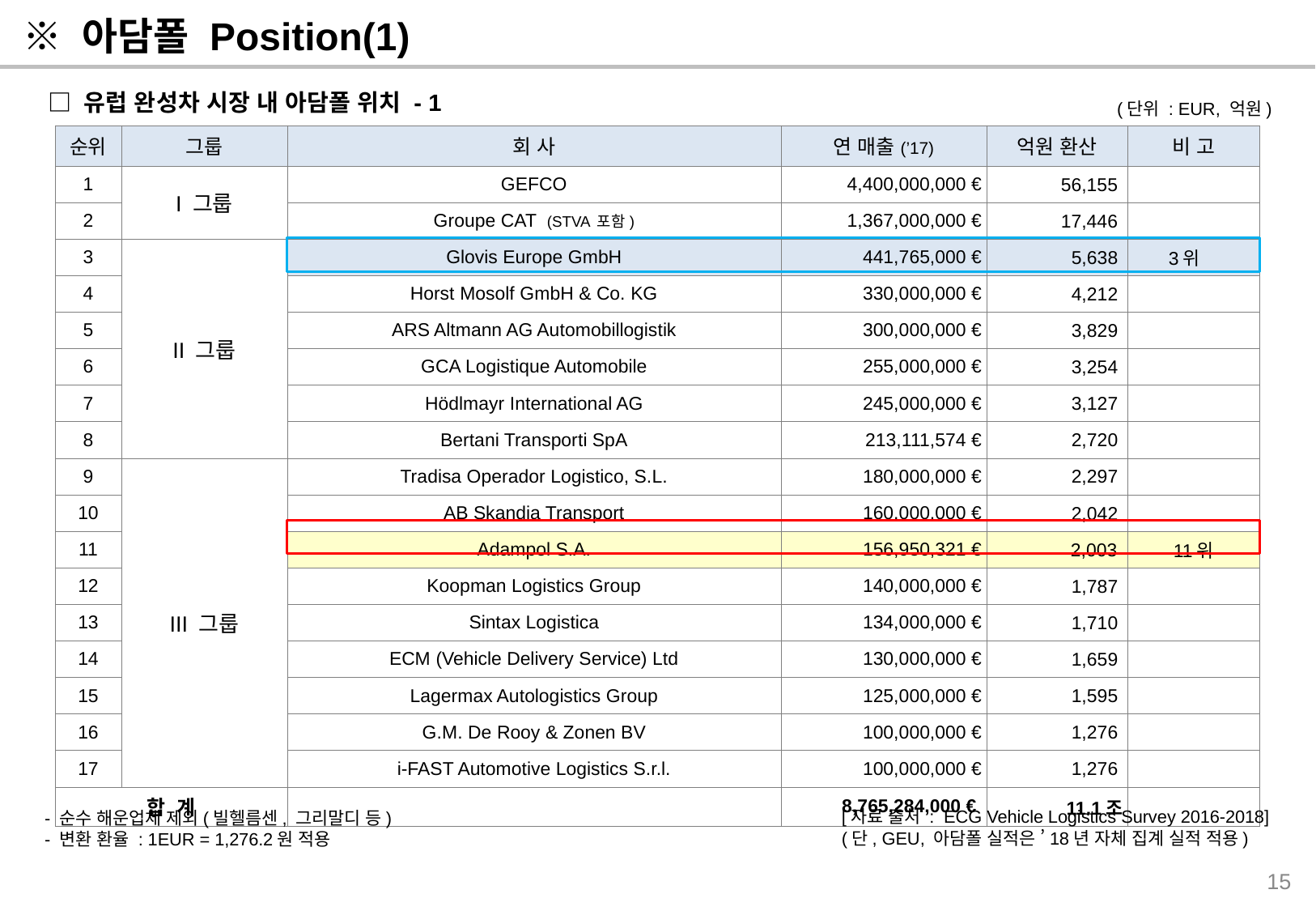

※ 아담폴 Position(1)
□ 유럽 완성차 시장 내 아담폴 위치 - 1

(단위 : EUR, 억원)
| 순위 | 그룹 | 회 사 | 연 매출(’17) | 억원 환산 | 비 고 |
| --- | --- | --- | --- | --- | --- |
| 1 | I 그룹 | GEFCO | 4,400,000,000 € | 56,155 |  |
| 2 |  | Groupe CAT (STVA 포함) | 1,367,000,000 € | 17,446 |  |
| 3 | II 그룹 | Glovis Europe GmbH | 441,765,000 € | 5,638 | 3위 |
| 4 |  | Horst Mosolf GmbH & Co. KG | 330,000,000 € | 4,212 |  |
| 5 |  | ARS Altmann AG Automobillogistik | 300,000,000 € | 3,829 |  |
| 6 |  | GCA Logistique Automobile | 255,000,000 € | 3,254 |  |
| 7 |  | Hödlmayr International AG | 245,000,000 € | 3,127 |  |
| 8 |  | Bertani Transporti SpA | 213,111,574 € | 2,720 |  |
| 9 | III 그룹 | Tradisa Operador Logistico, S.L. | 180,000,000 € | 2,297 |  |
| 10 |  | AB Skandia Transport | 160,000,000 € | 2,042 |  |
| 11 |  | Adampol S.A. | 156,950,321 € | 2,003 | 11위 |
| 12 |  | Koopman Logistics Group | 140,000,000 € | 1,787 |  |
| 13 |  | Sintax Logistica | 134,000,000 € | 1,710 |  |
| 14 |  | ECM (Vehicle Delivery Service) Ltd | 130,000,000 € | 1,659 |  |
| 15 |  | Lagermax Autologistics Group | 125,000,000 € | 1,595 |  |
| 16 |  | G.M. De Rooy & Zonen BV | 100,000,000 € | 1,276 |  |
| 17 |  | i-FAST Automotive Logistics S.r.l. | 100,000,000 € | 1,276 |  |
| 합 계 |  |  | 8,765,284,000 € | 11.1조 |  |

[자료 출처 :  ECG Vehicle Logistics Survey 2016-2018]
(단, GEU, 아담폴 실적은 ’18년 자체 집계 실적 적용)
 - 순수 해운업체 제외(빌헬름센, 그리말디 등)
 - 변환 환율 : 1EUR = 1,276.2원 적용
15